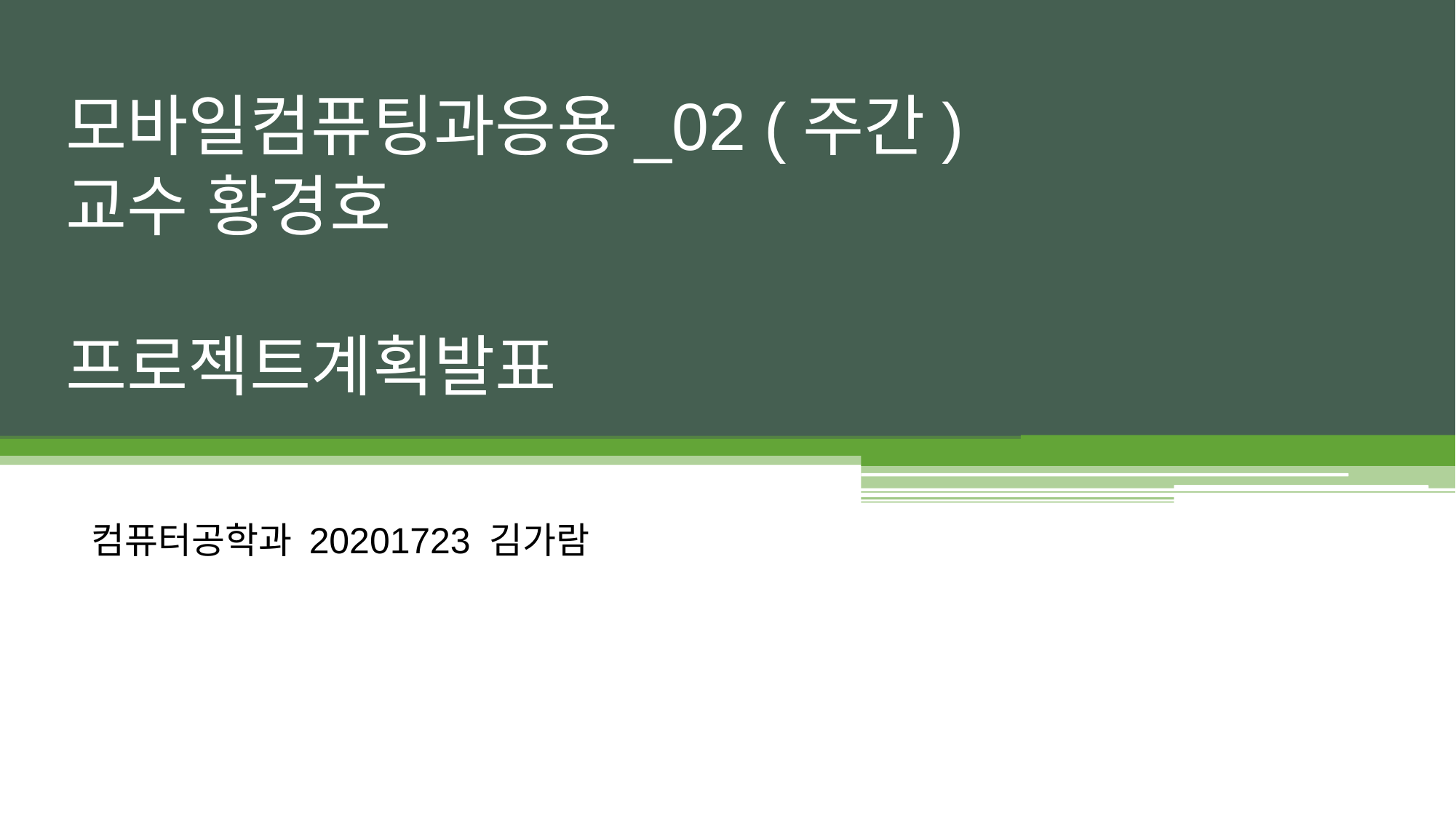

# 모바일컴퓨팅과응용_02 (주간) 교수 황경호 프로젝트계획발표
컴퓨터공학과 20201723 김가람